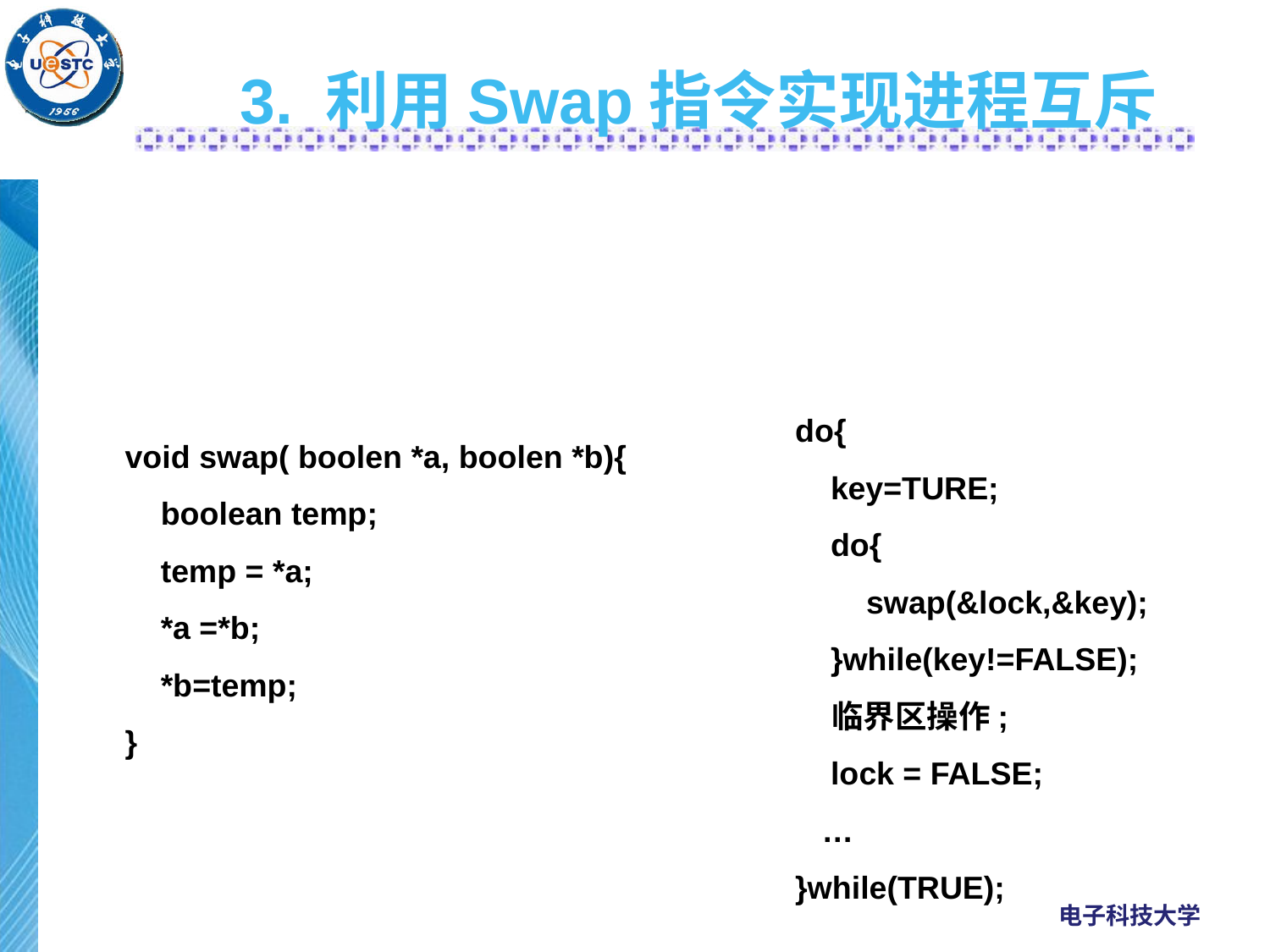

# 3. 利用Swap指令实现进程互斥
该指令称为对换指令，在Intel 80x86中又称为XCHG指令，用于交换两个字的内容。
do{
    key=TURE;
    do{
        swap(&lock,&key);
    }while(key!=FALSE);
    临界区操作;
    lock = FALSE;
   …
}while(TRUE);

void swap( boolen *a, boolen *b){
    boolean temp;
    temp = *a;
    *a =*b;
    *b=temp;
}